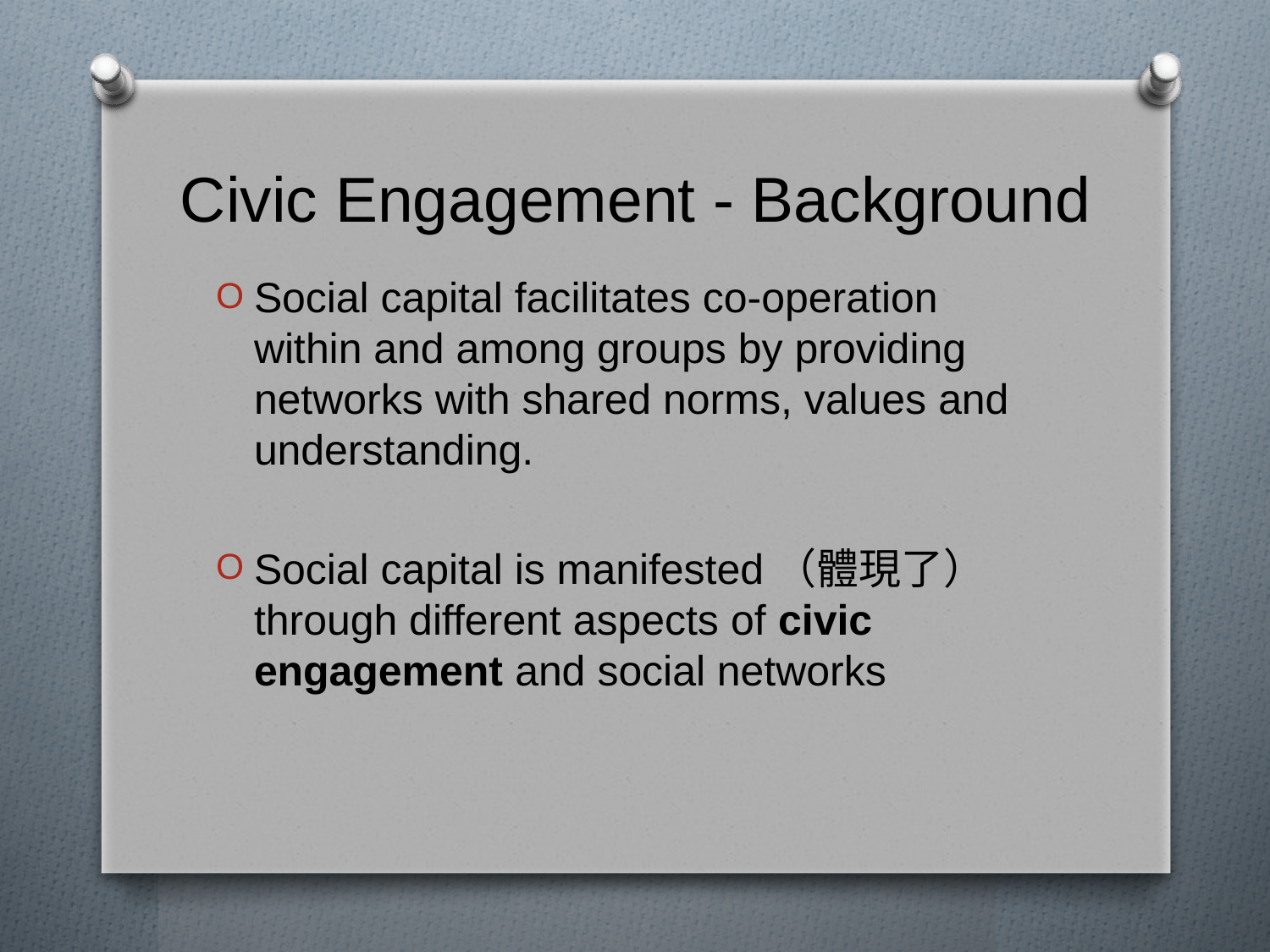

# Civic Engagement - Background
Social capital facilitates co-operation within and among groups by providing networks with shared norms, values and understanding.

Social capital is manifested（體現了） through different aspects of civic engagement and social networks